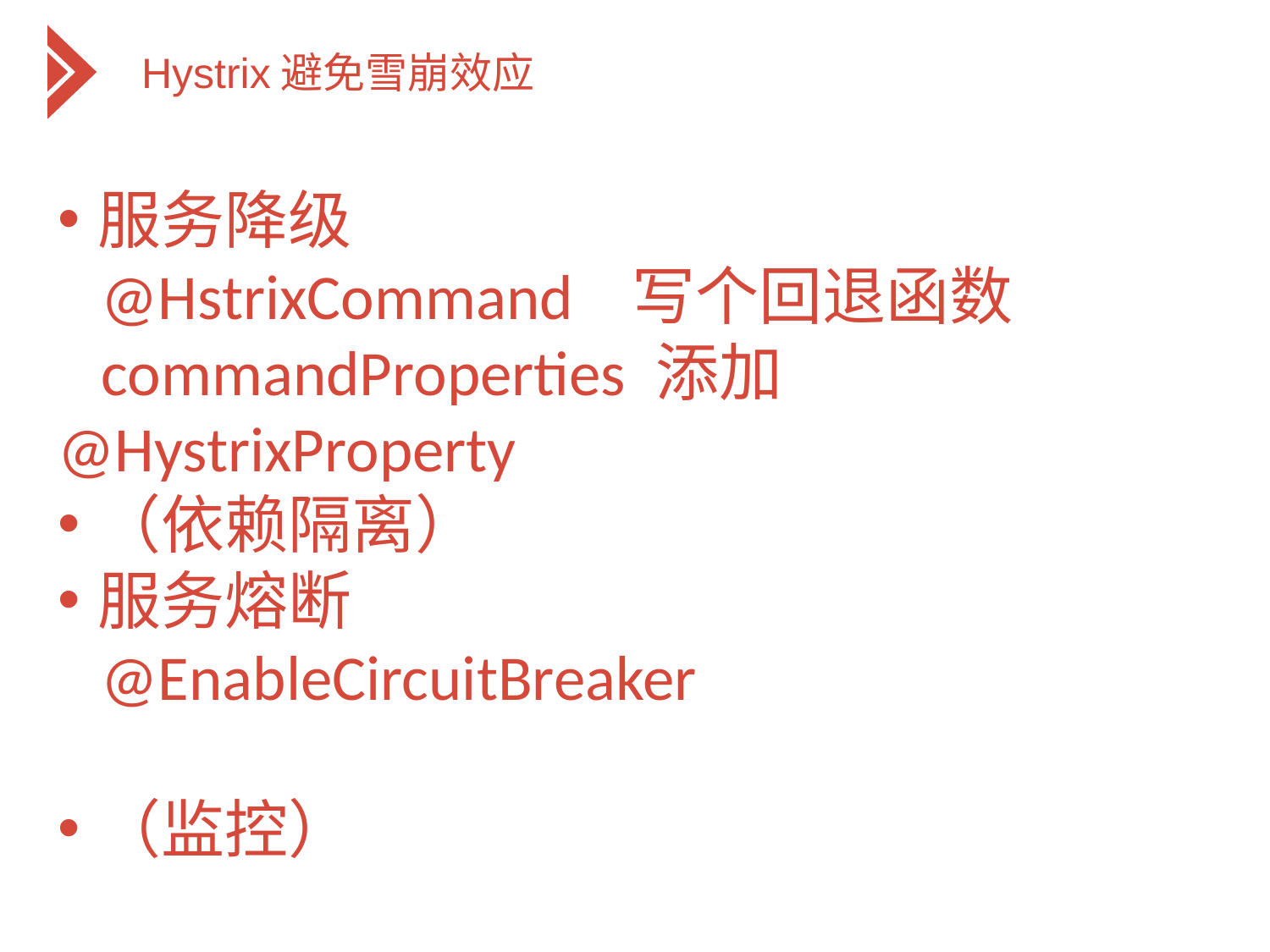

Hystrix避免雪崩效应
服务降级
   @HstrixCommand   写个回退函数
   commandProperties 添加 @HystrixProperty
（依赖隔离）
服务熔断
   @EnableCircuitBreaker

（监控）